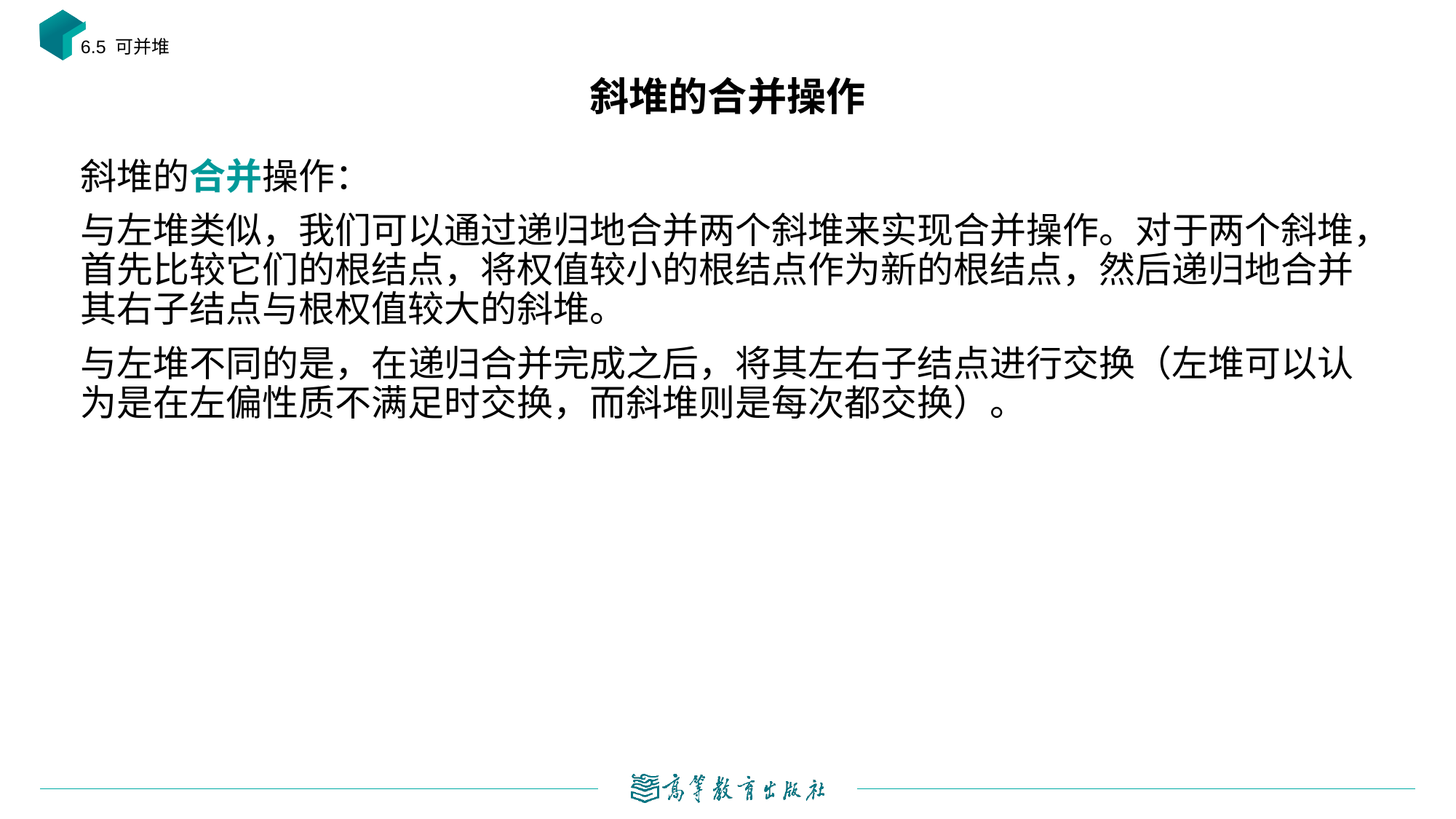

6.5 可并堆

# 斜堆的合并操作
斜堆的合并操作：
与左堆类似，我们可以通过递归地合并两个斜堆来实现合并操作。对于两个斜堆，首先比较它们的根结点，将权值较小的根结点作为新的根结点，然后递归地合并其右子结点与根权值较大的斜堆。
与左堆不同的是，在递归合并完成之后，将其左右子结点进行交换（左堆可以认为是在左偏性质不满足时交换，而斜堆则是每次都交换）。